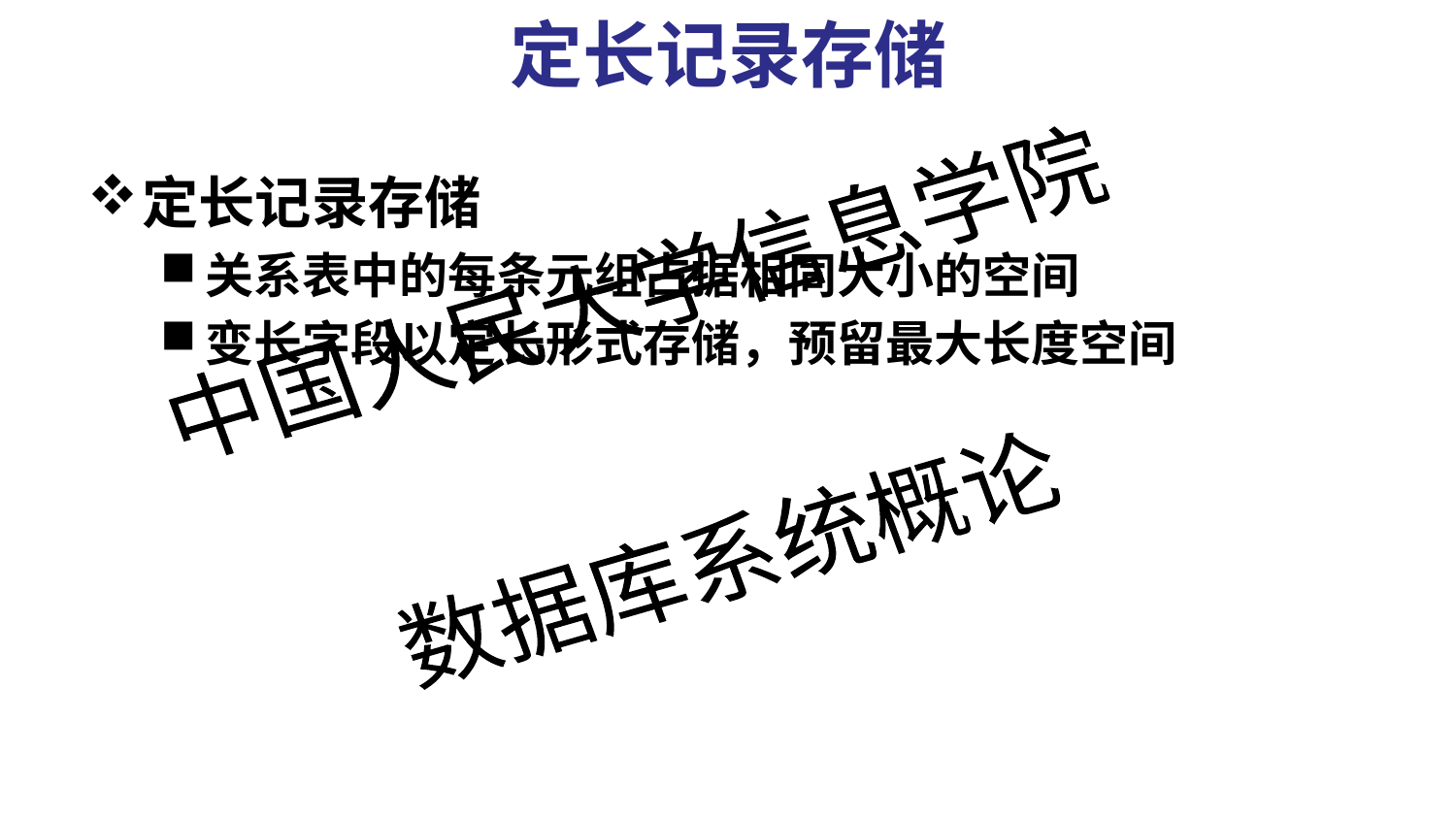

定长记录存储
# 21
定长记录存储
关系表中的每条元组占据相同大小的空间
变长字段以定长形式存储，预留最大长度空间